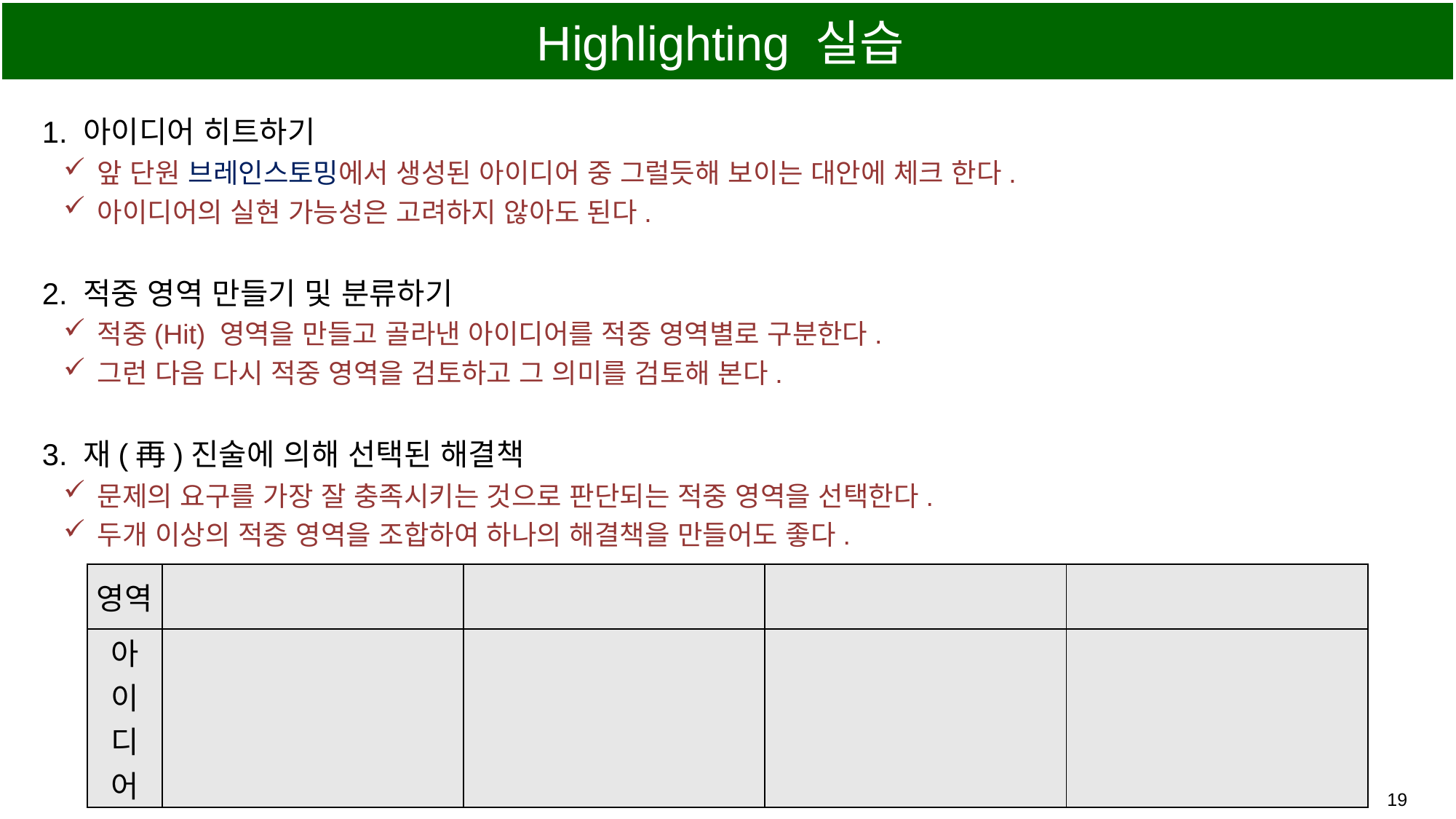

# Highlighting 실습

1. 아이디어 히트하기
앞 단원 브레인스토밍에서 생성된 아이디어 중 그럴듯해 보이는 대안에 체크 한다.
아이디어의 실현 가능성은 고려하지 않아도 된다.

2. 적중 영역 만들기 및 분류하기
적중(Hit) 영역을 만들고 골라낸 아이디어를 적중 영역별로 구분한다.
그런 다음 다시 적중 영역을 검토하고 그 의미를 검토해 본다.

3. 재(再)진술에 의해 선택된 해결책
문제의 요구를 가장 잘 충족시키는 것으로 판단되는 적중 영역을 선택한다.
두개 이상의 적중 영역을 조합하여 하나의 해결책을 만들어도 좋다.

| 영역 |  |  |  |  |
| --- | --- | --- | --- | --- |
| 아 이 디 어 |  |  |  |  |